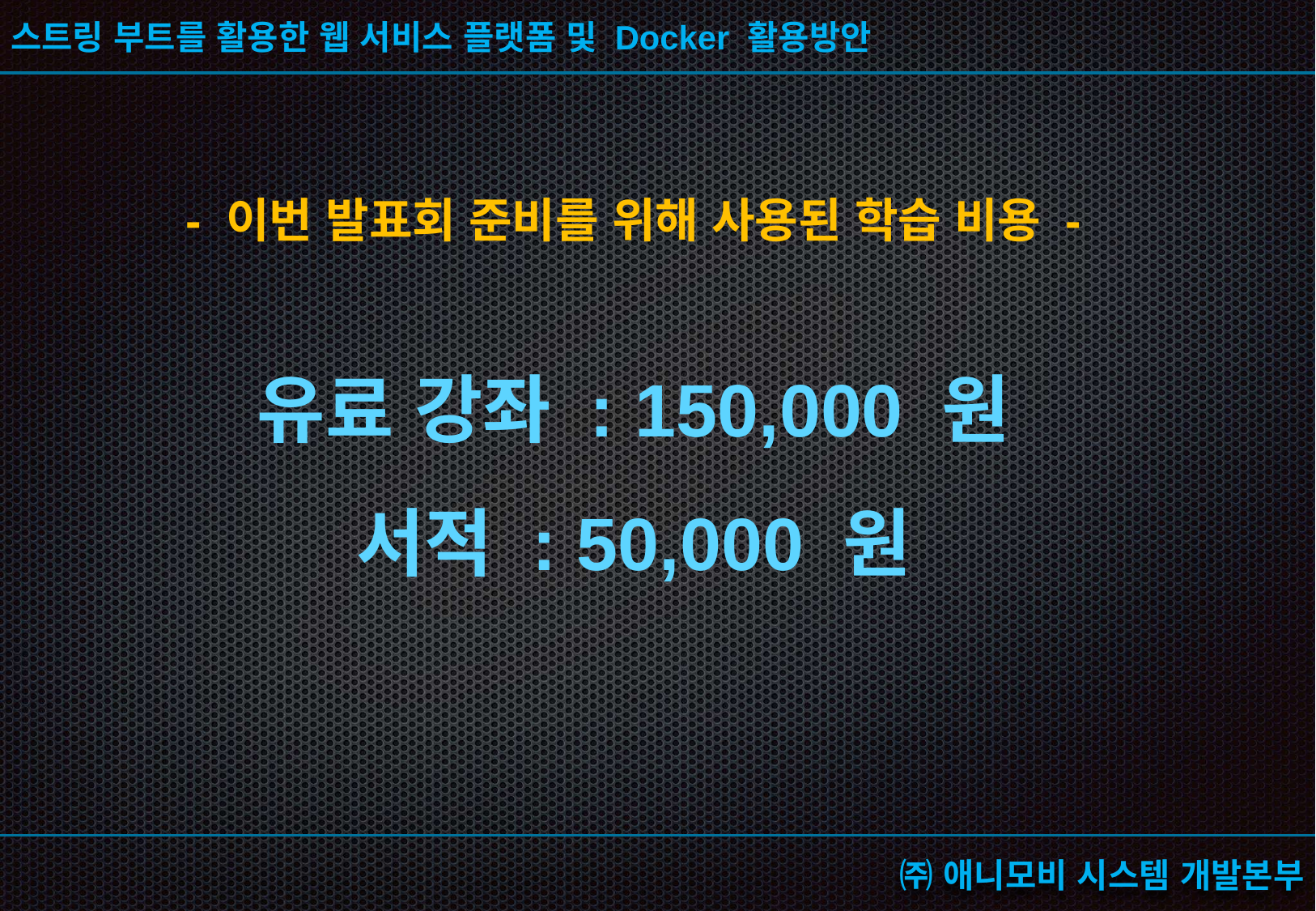

# - 이번 발표회 준비를 위해 사용된 학습 비용 -
유료 강좌 : 150,000 원
서적 : 50,000 원